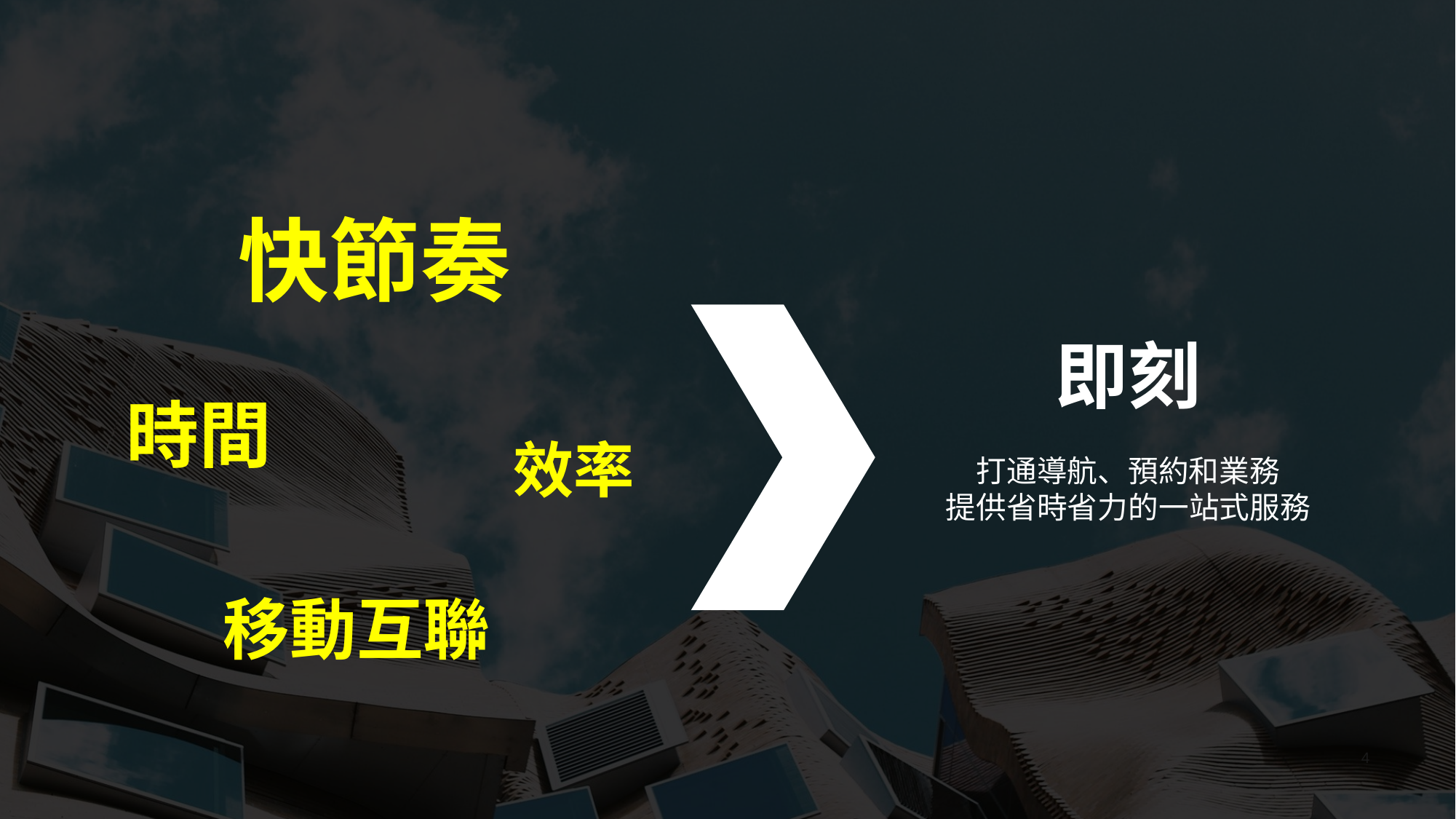

#

快節奏

即刻
時間
效率
打通導航、預約和業務
提供省時省力的一站式服務

移動互聯
www.islide.cc
4